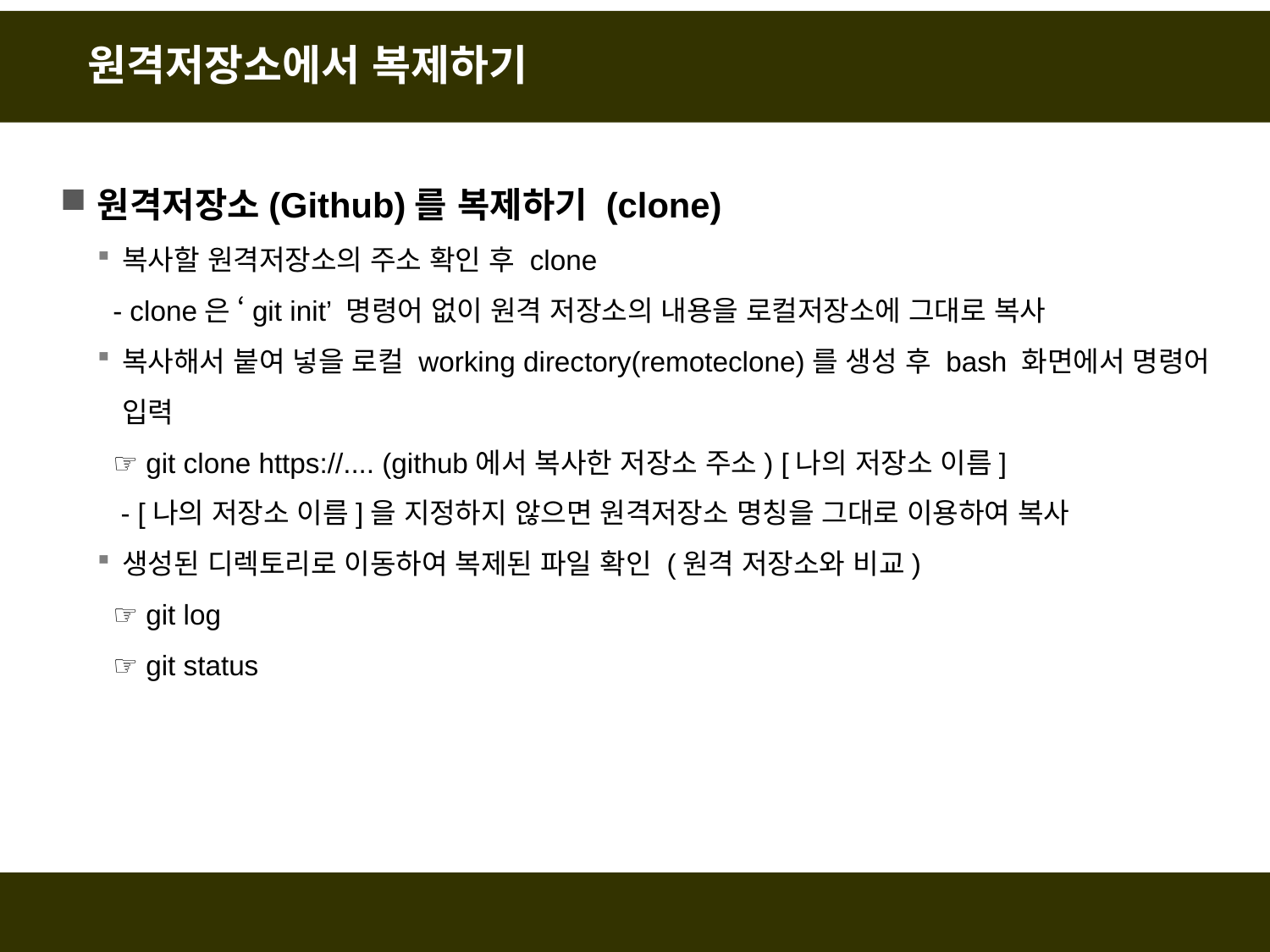

# 원격저장소에서 복제하기
원격저장소(Github)를 복제하기 (clone)
복사할 원격저장소의 주소 확인 후 clone
  - clone은 ‘git init’ 명령어 없이 원격 저장소의 내용을 로컬저장소에 그대로 복사
복사해서 붙여 넣을 로컬 working directory(remoteclone)를 생성 후 bash 화면에서 명령어 입력
  ☞ git clone https://.... (github에서 복사한 저장소 주소) [나의 저장소 이름]
   - [나의 저장소 이름]을 지정하지 않으면 원격저장소 명칭을 그대로 이용하여 복사
생성된 디렉토리로 이동하여 복제된 파일 확인 (원격 저장소와 비교)
  ☞ git log
  ☞ git status